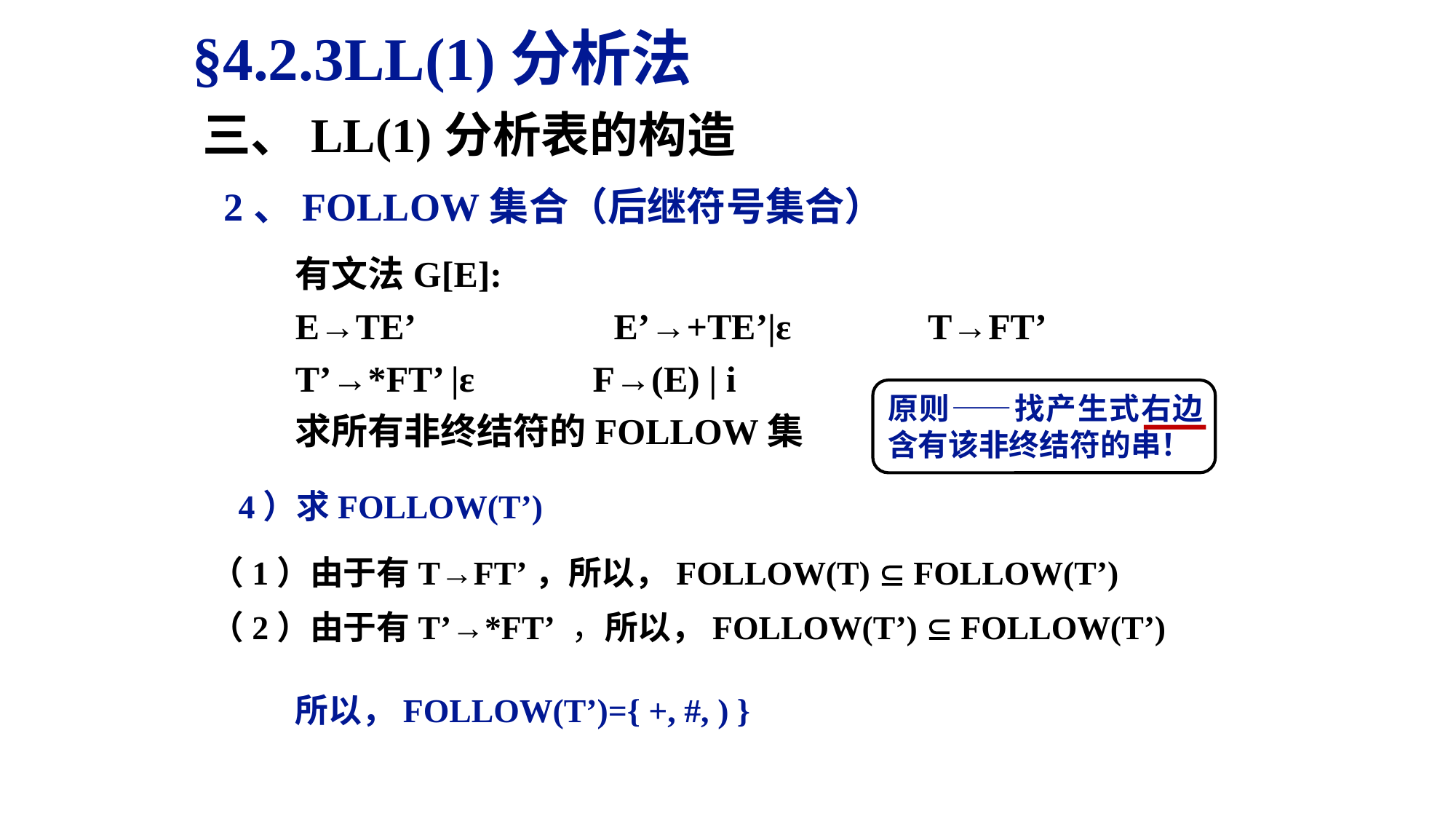

§4.2.3LL(1)分析法
三、LL(1)分析表的构造
2、FOLLOW集合（后继符号集合）
有文法G[E]:
E→TE’                      E’→+TE’|ε               T→FT’
T’→*FT’ |ε             F→(E) | i
求所有非终结符的FOLLOW集

原则——找产生式右边含有该非终结符的串！

4）求FOLLOW(T’)
（1）由于有T→FT’，所以，FOLLOW(T) ⊆ FOLLOW(T’)
（2）由于有T’→*FT’ ，所以，FOLLOW(T’) ⊆ FOLLOW(T’)

          所以，FOLLOW(T’)={ +, #, ) }